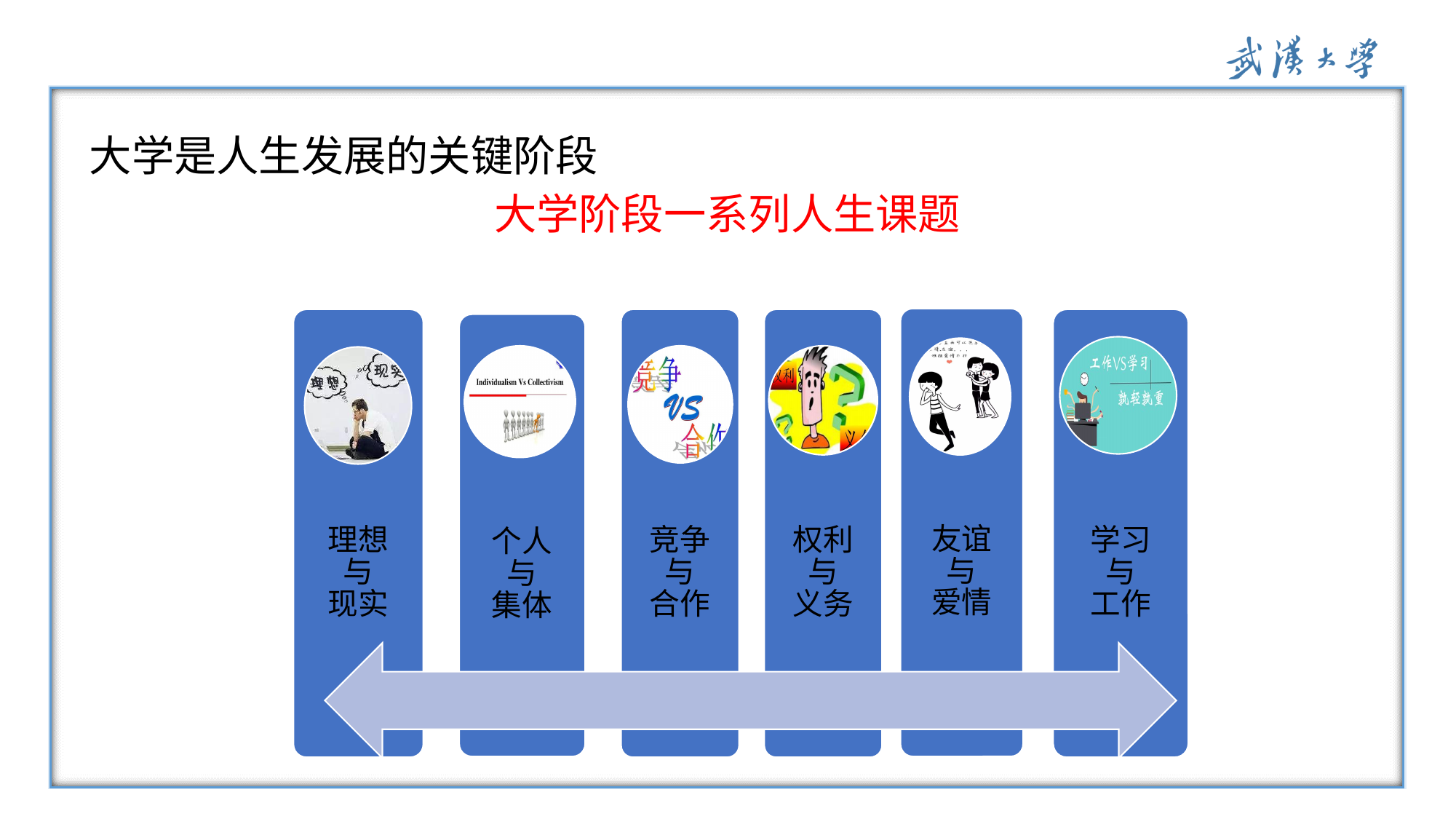

大学是人生发展的关键阶段
大学阶段一系列人生课题
理想
与
现实
个人
与
集体
竞争
与
合作
权利
与
义务
友谊
与
爱情
学习
与
工作